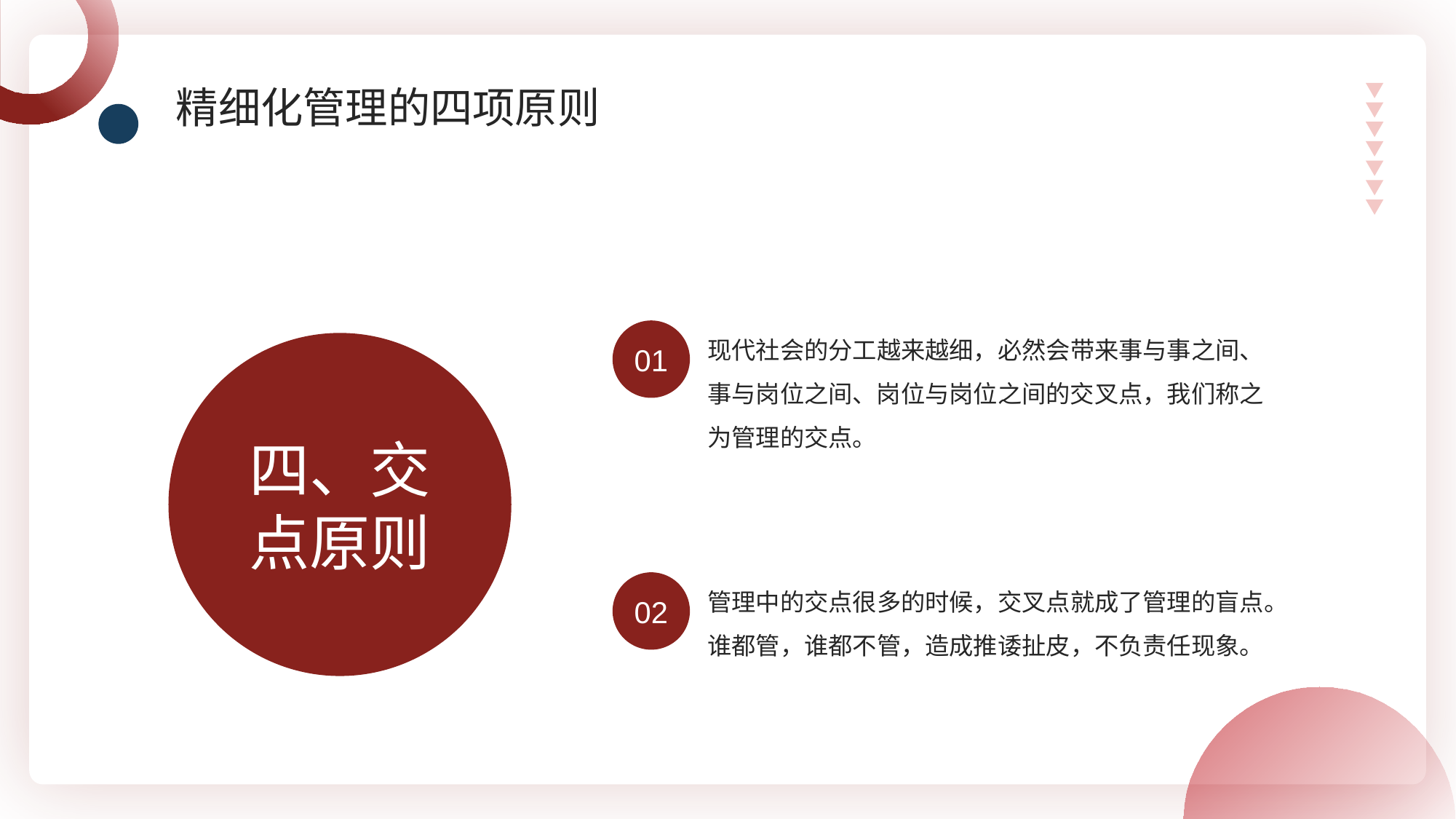

精细化管理的四项原则

四、交点原则
现代社会的分工越来越细，必然会带来事与事之间、事与岗位之间、岗位与岗位之间的交叉点，我们称之为管理的交点。
01
管理中的交点很多的时候，交叉点就成了管理的盲点。谁都管，谁都不管，造成推诿扯皮，不负责任现象。
02